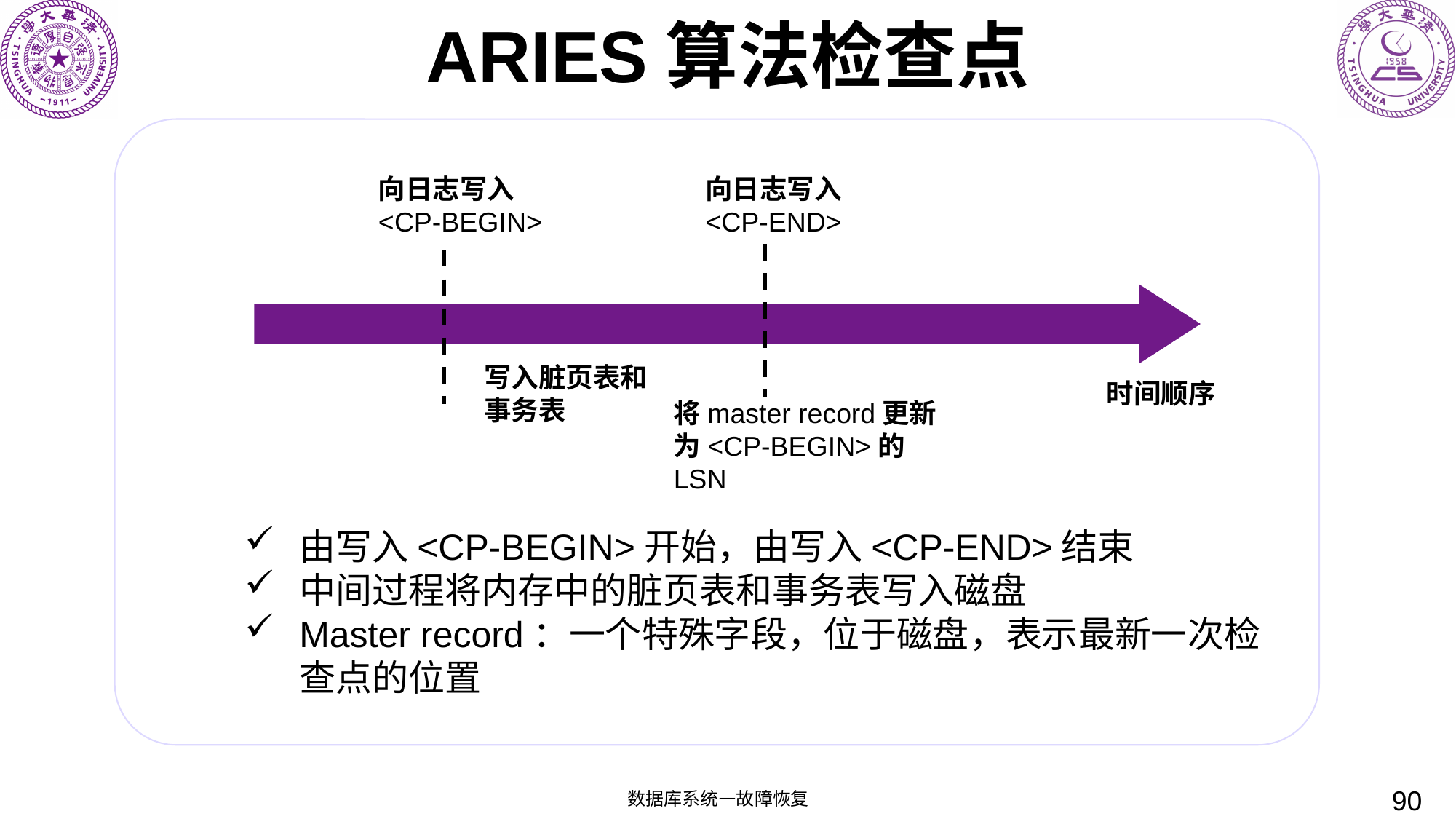

# ARIES算法检查点

向日志写入<CP-BEGIN>
向日志写入<CP-END>

写入脏页表和
事务表
时间顺序
将master record更新为<CP-BEGIN>的LSN
由写入<CP-BEGIN>开始，由写入<CP-END>结束
中间过程将内存中的脏页表和事务表写入磁盘
Master record：一个特殊字段，位于磁盘，表示最新一次检查点的位置
90
数据库系统—故障恢复